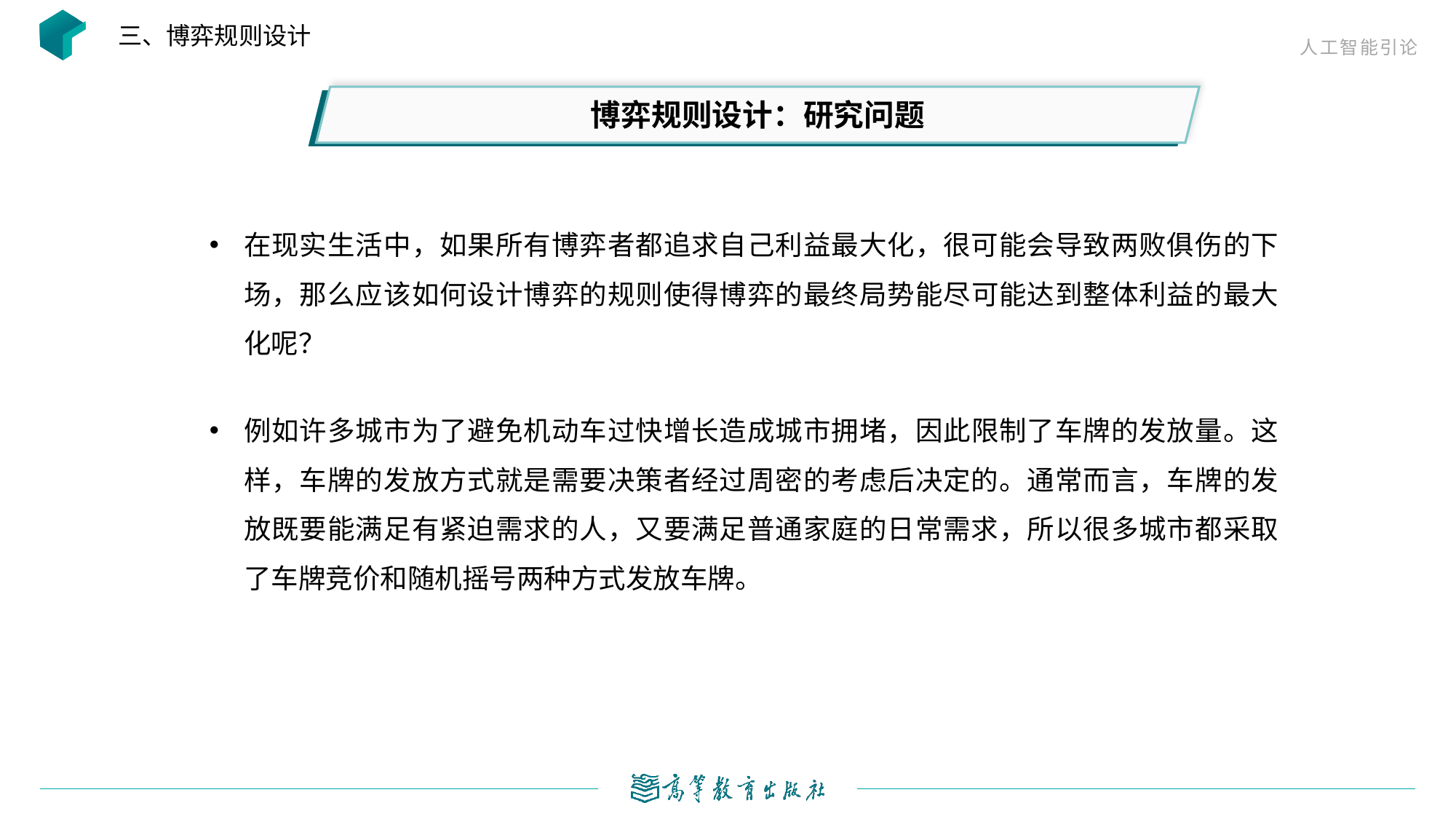

三、博弈规则设计

博弈规则设计：研究问题
在现实生活中，如果所有博弈者都追求自己利益最大化，很可能会导致两败俱伤的下场，那么应该如何设计博弈的规则使得博弈的最终局势能尽可能达到整体利益的最大化呢？

例如许多城市为了避免机动车过快增长造成城市拥堵，因此限制了车牌的发放量。这样，车牌的发放方式就是需要决策者经过周密的考虑后决定的。通常而言，车牌的发放既要能满足有紧迫需求的人，又要满足普通家庭的日常需求，所以很多城市都采取了车牌竞价和随机摇号两种方式发放车牌。